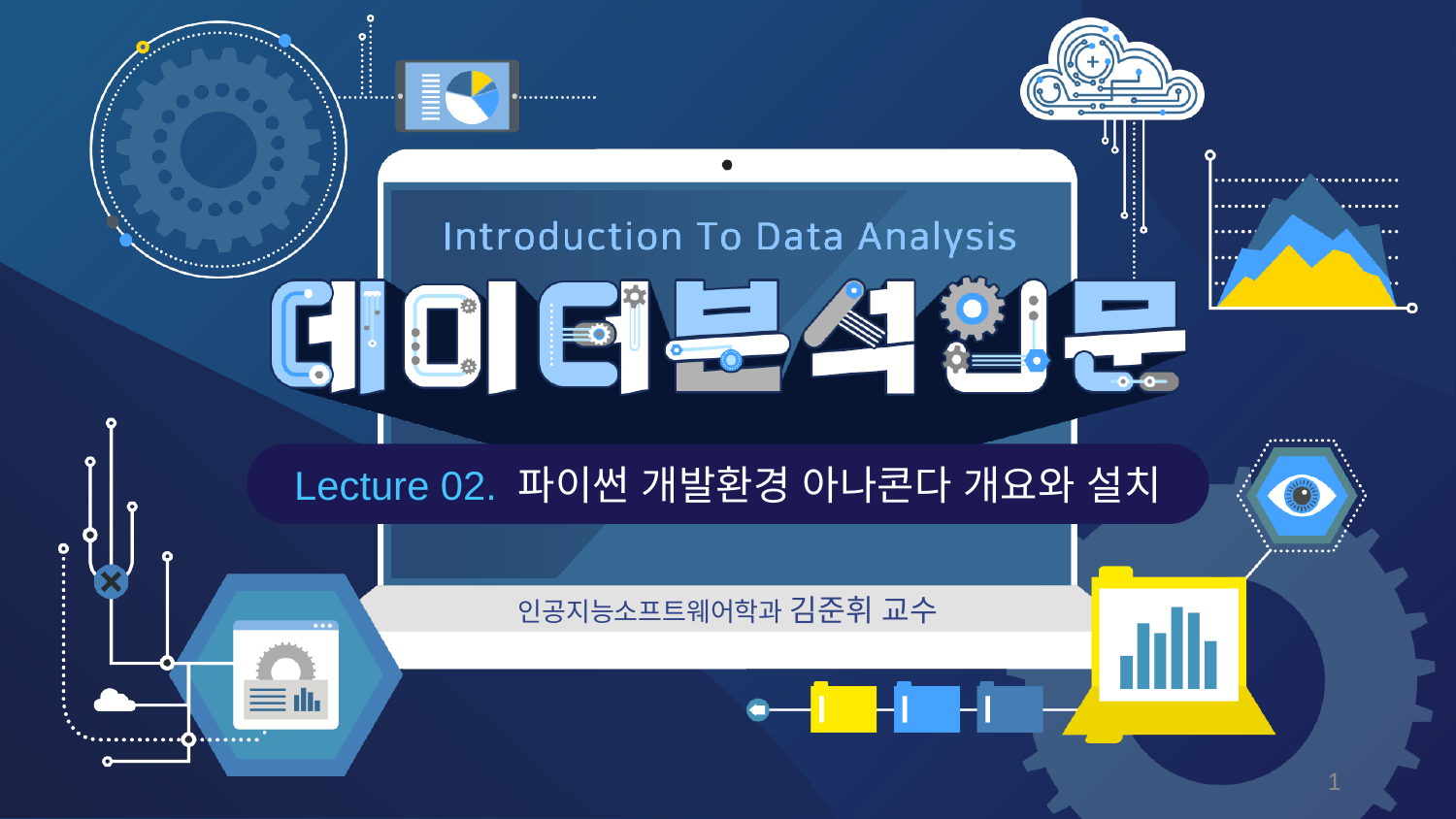

Lecture 02. 파이썬 개발환경 아나콘다 개요와 설치
인공지능소프트웨어학과 김준휘 교수